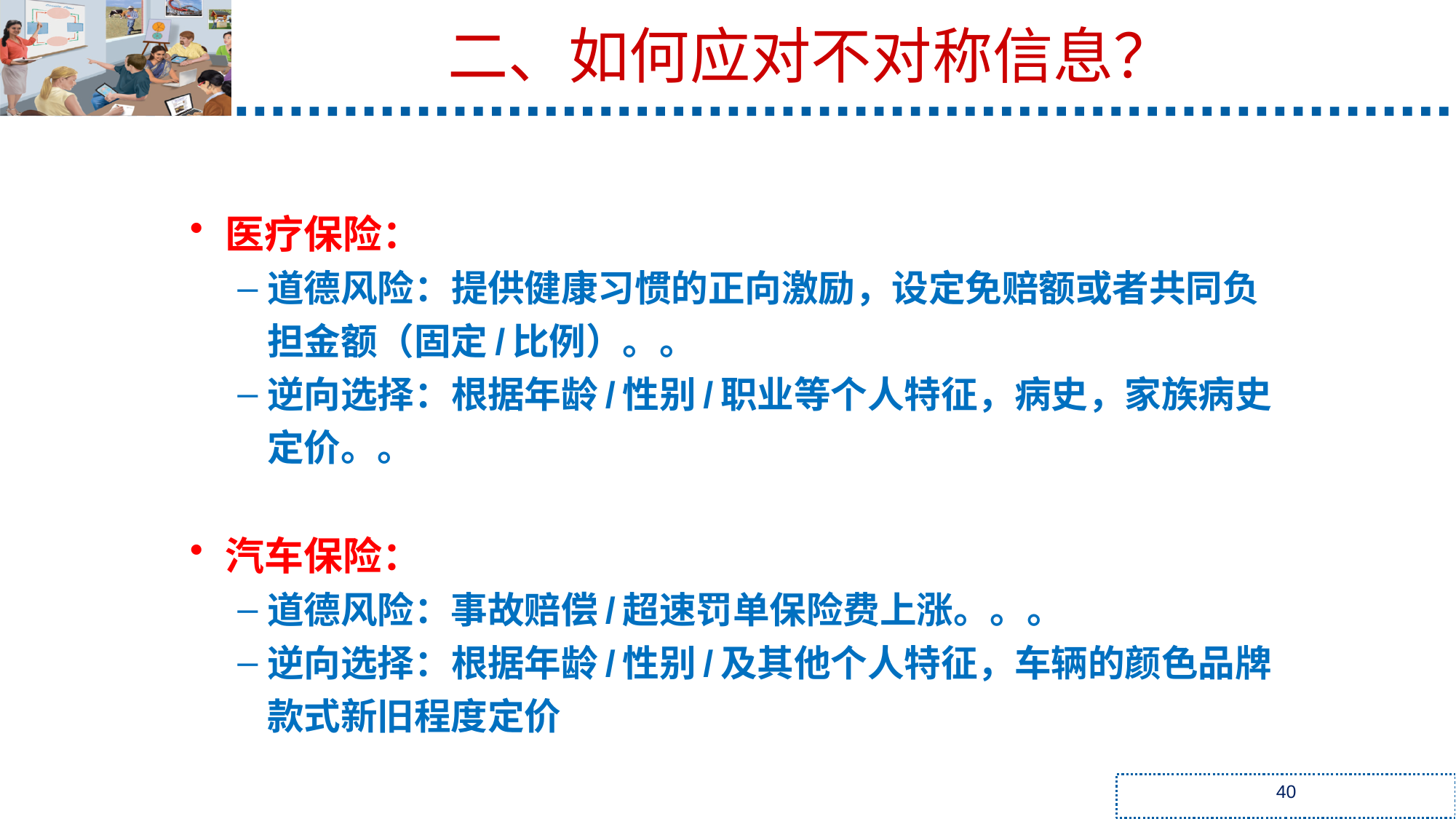

二、如何应对不对称信息？

医疗保险：
道德风险：提供健康习惯的正向激励，设定免赔额或者共同负担金额（固定/比例）。。
逆向选择：根据年龄/性别/职业等个人特征，病史，家族病史定价。。

汽车保险：
道德风险：事故赔偿/超速罚单保险费上涨。。。
逆向选择：根据年龄/性别/及其他个人特征，车辆的颜色品牌款式新旧程度定价

40